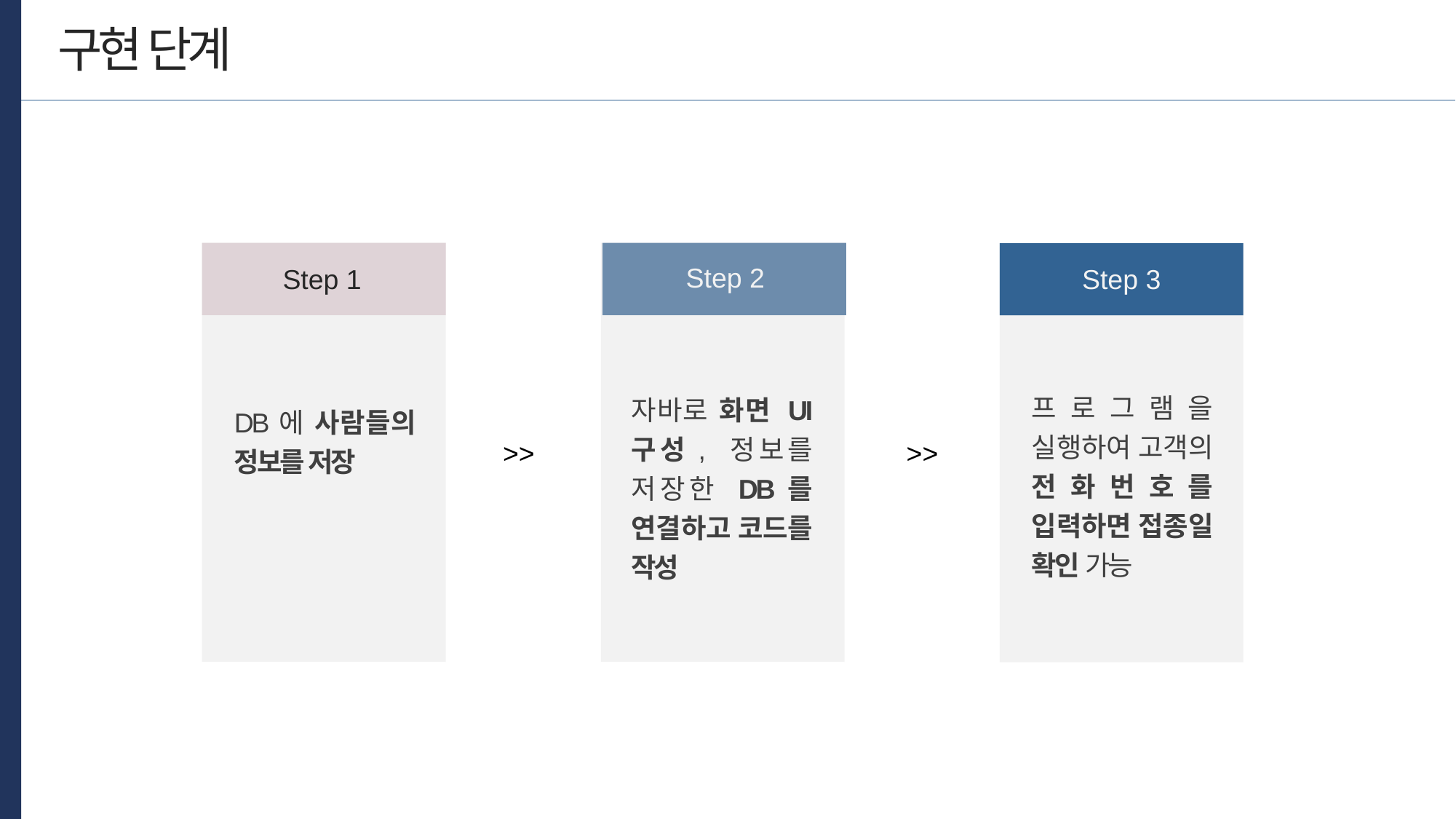

구현 단계

Step 2
Step 1
Step 3
프로그램을 실행하여 고객의 전화번호를 입력하면 접종일 확인 가능
자바로 화면 UI 구성, 정보를 저장한 DB를 연결하고 코드를 작성
DB에 사람들의 정보를 저장
>>
>>